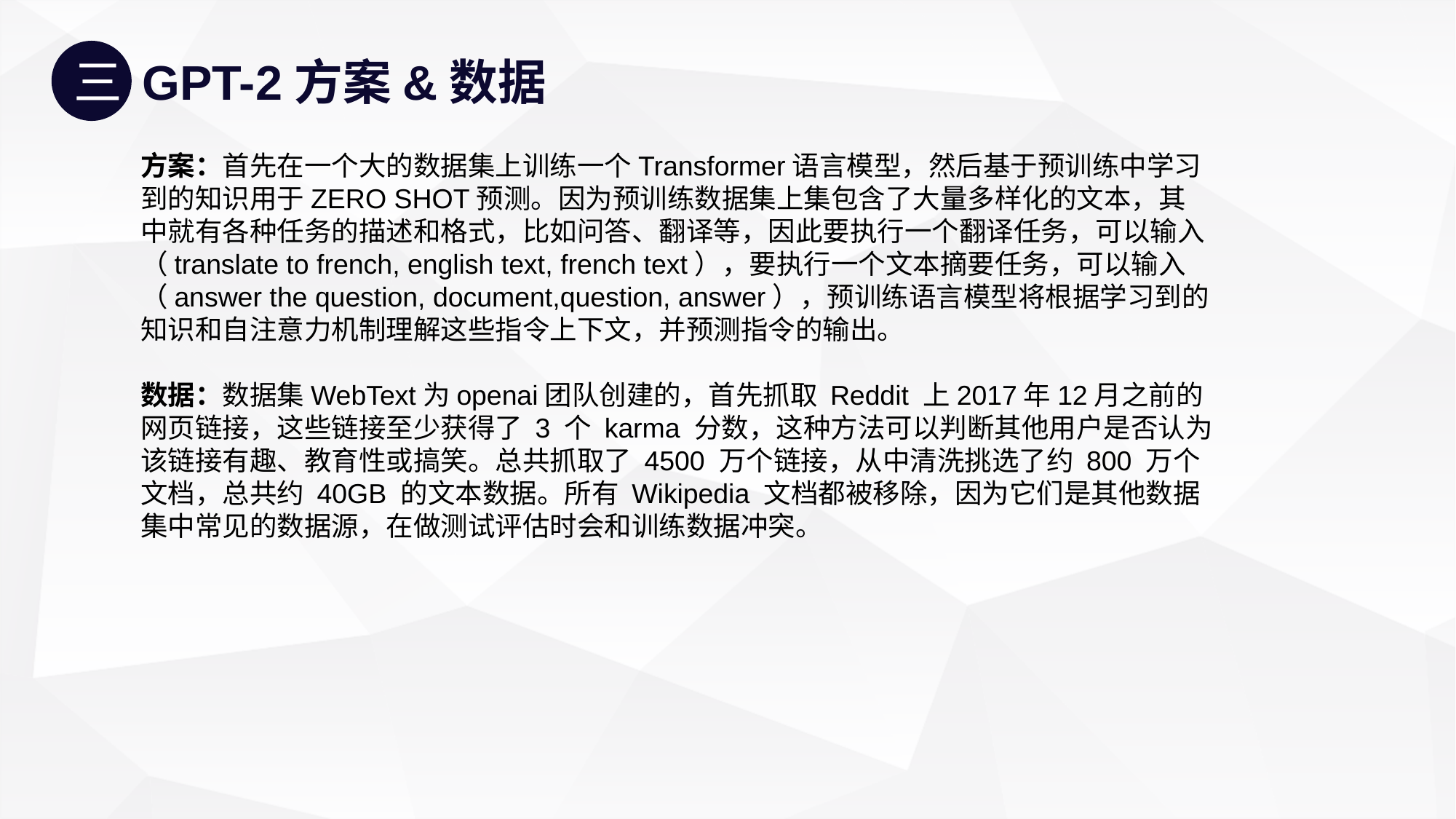

三
GPT-2方案&数据
方案：首先在一个大的数据集上训练一个Transformer语言模型，然后基于预训练中学习到的知识用于ZERO SHOT预测。因为预训练数据集上集包含了大量多样化的文本，其中就有各种任务的描述和格式，比如问答、翻译等，因此要执行一个翻译任务，可以输入（translate to french, english text, french text），要执行一个文本摘要任务，可以输入（answer the question, document,question, answer），预训练语言模型将根据学习到的知识和自注意力机制理解这些指令上下文，并预测指令的输出。

数据：数据集WebText为openai团队创建的，首先抓取 Reddit 上2017年12月之前的网页链接，这些链接至少获得了 3 个 karma 分数，这种方法可以判断其他用户是否认为该链接有趣、教育性或搞笑。总共抓取了 4500 万个链接，从中清洗挑选了约 800 万个文档，总共约 40GB 的文本数据。所有 Wikipedia 文档都被移除，因为它们是其他数据集中常见的数据源，在做测试评估时会和训练数据冲突。